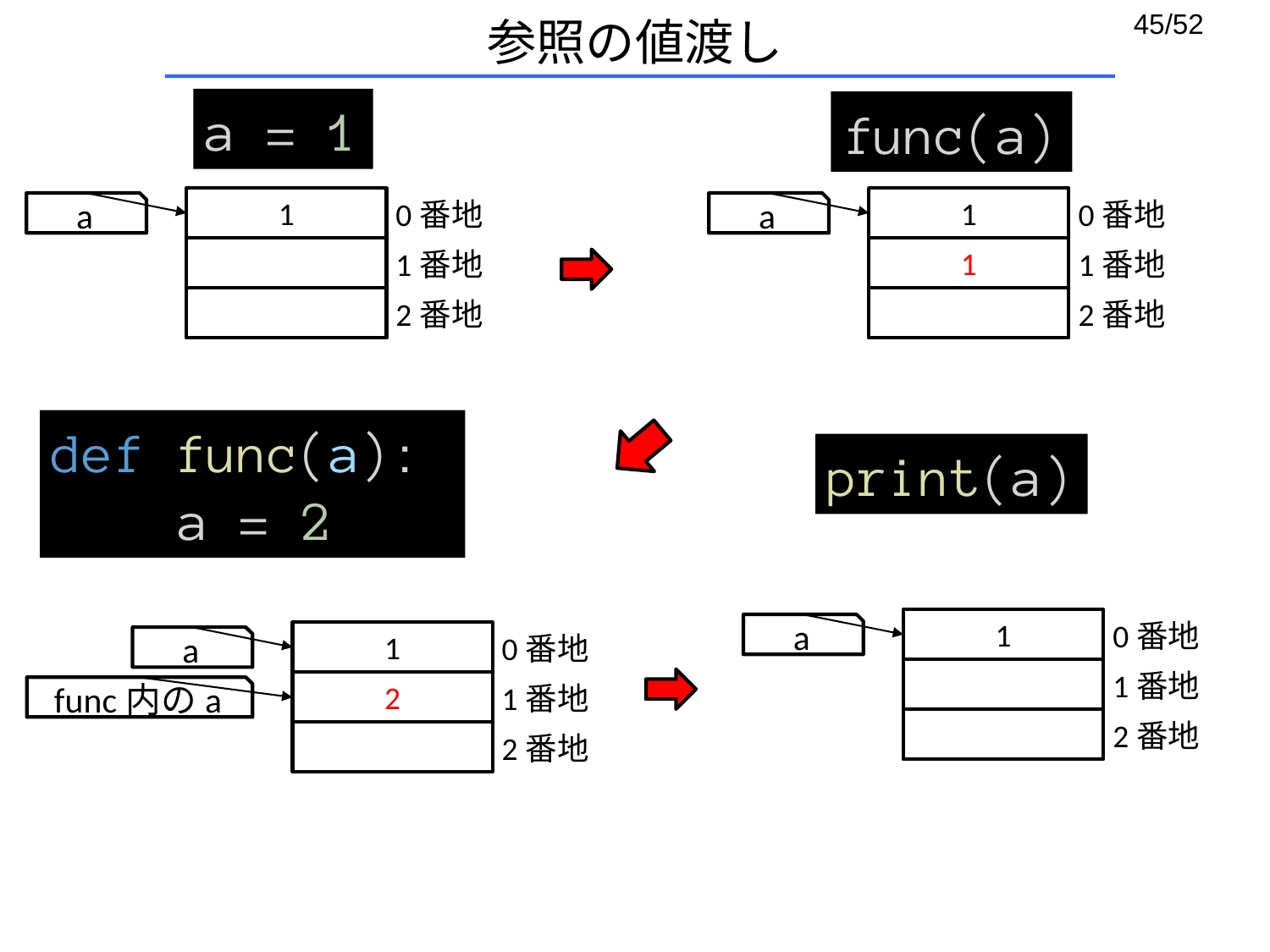

# 参照の値渡し
a = 1
func(a)
1
0番地
1
0番地
a
a

1番地
1
1番地

2番地

2番地
def func(a):
	a = 2

print(a)
1
0番地
a
1
0番地
a

1番地

2
1番地
func内のa

2番地

2番地